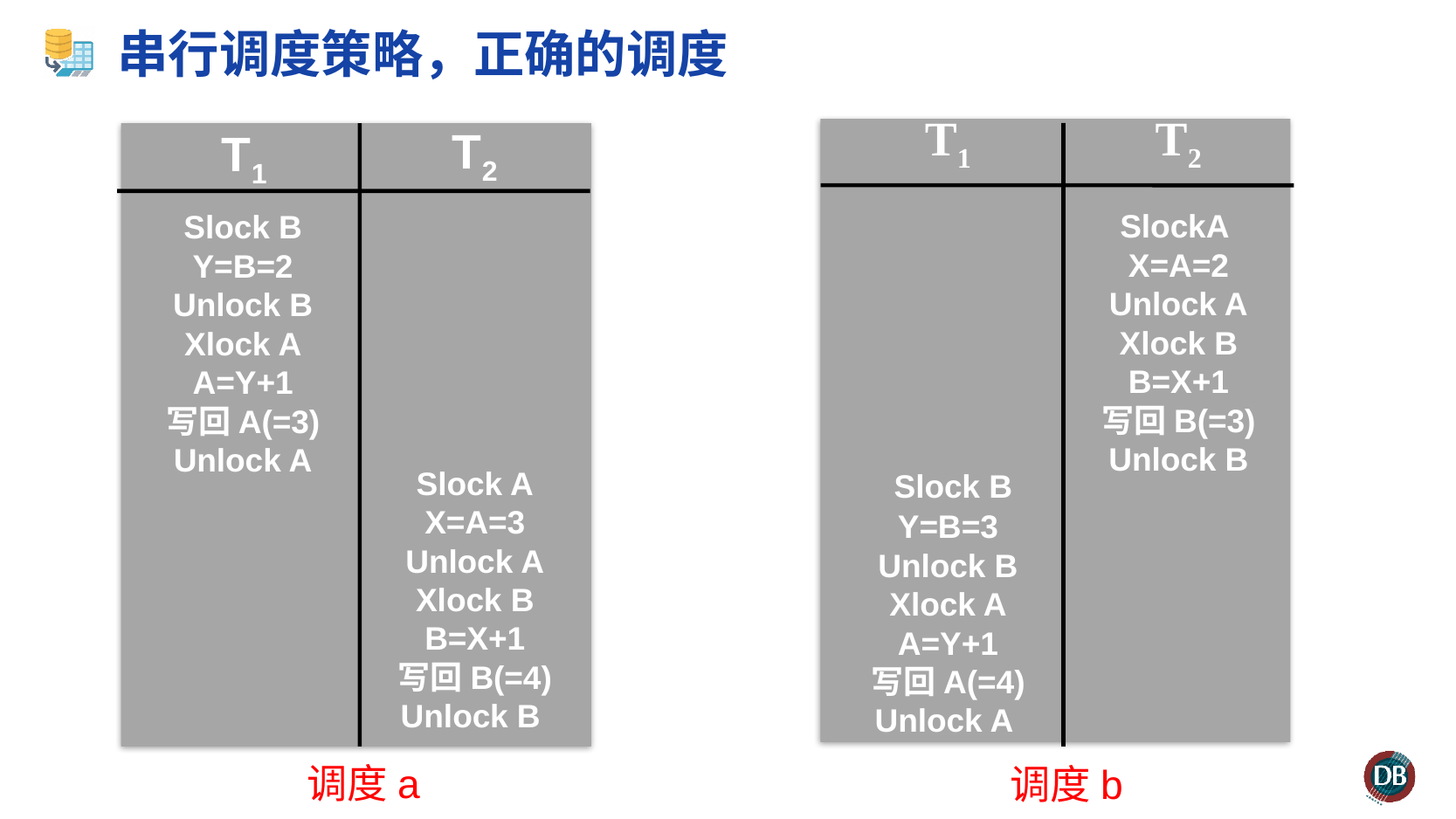

# 串行调度策略，正确的调度
T1
T2

 Slock B
Y=B=3
Unlock B
Xlock A
A=Y+1
写回A(=4)
Unlock A

SlockA
X=A=2
Unlock A
Xlock B
B=X+1
写回B(=3)
Unlock B

T2
T1

Slock A
X=A=3
Unlock A
Xlock B
B=X+1
写回B(=4)
Unlock B

Slock B
Y=B=2
Unlock B
Xlock A
A=Y+1
写回A(=3)
Unlock A

调度a
调度b